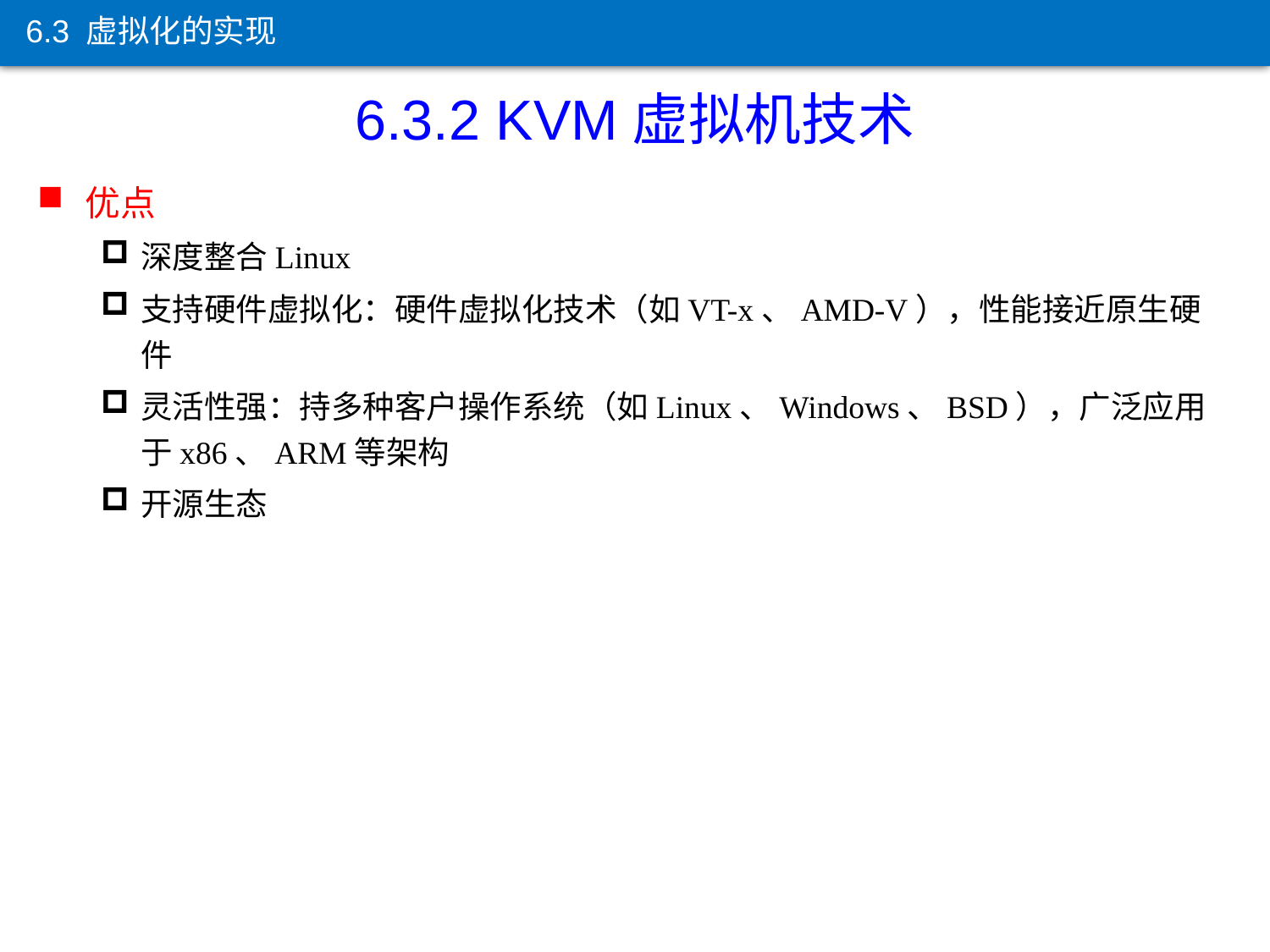

6.3 虚拟化的实现
6.3.2 KVM虚拟机技术
优点
深度整合Linux
支持硬件虚拟化：硬件虚拟化技术（如VT-x、AMD-V），性能接近原生硬件
灵活性强：持多种客户操作系统（如Linux、Windows、BSD），广泛应用于x86、ARM等架构
开源生态
32